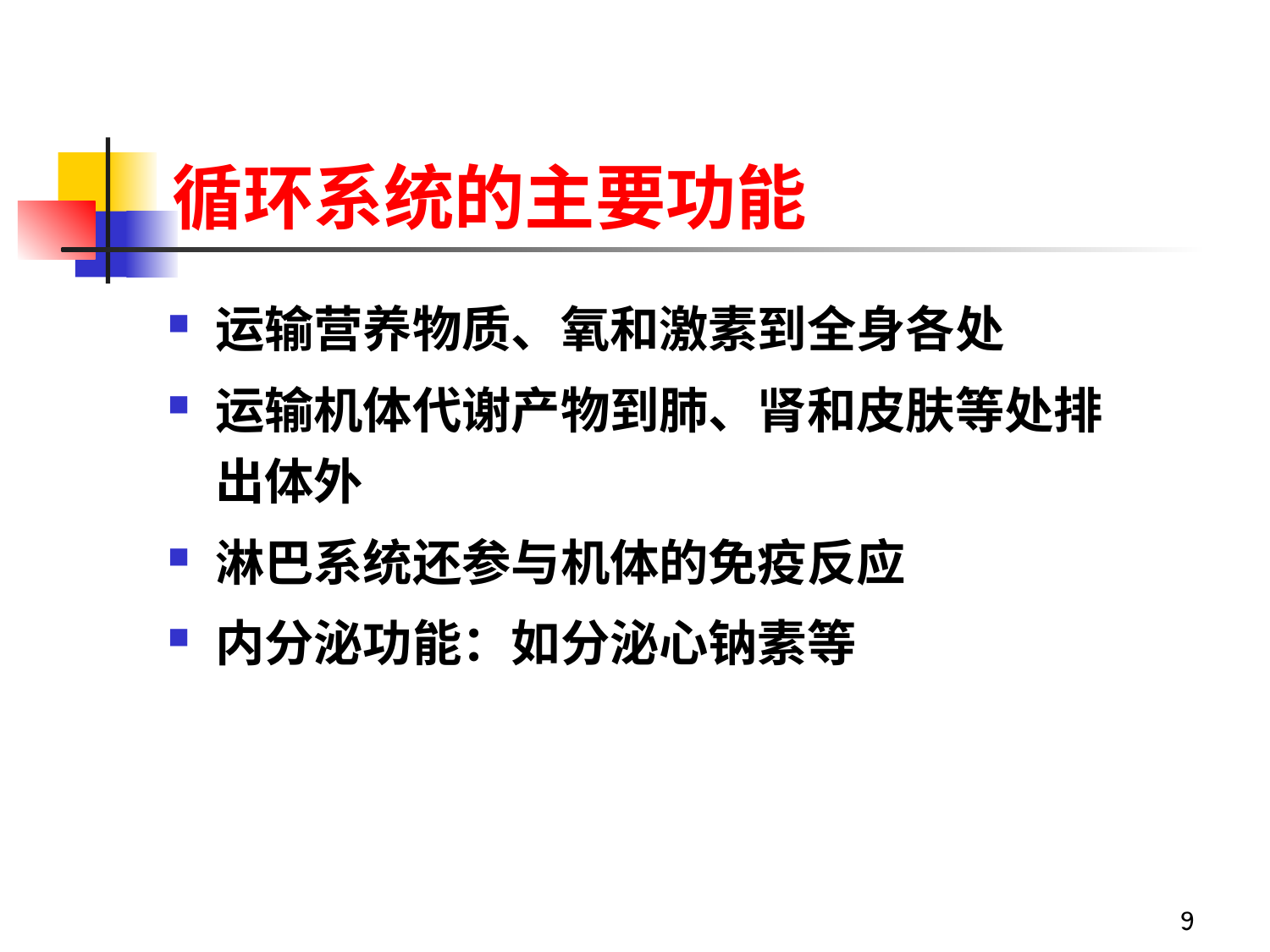

# 循环系统的主要功能
运输营养物质、氧和激素到全身各处
运输机体代谢产物到肺、肾和皮肤等处排出体外
淋巴系统还参与机体的免疫反应
内分泌功能：如分泌心钠素等
9